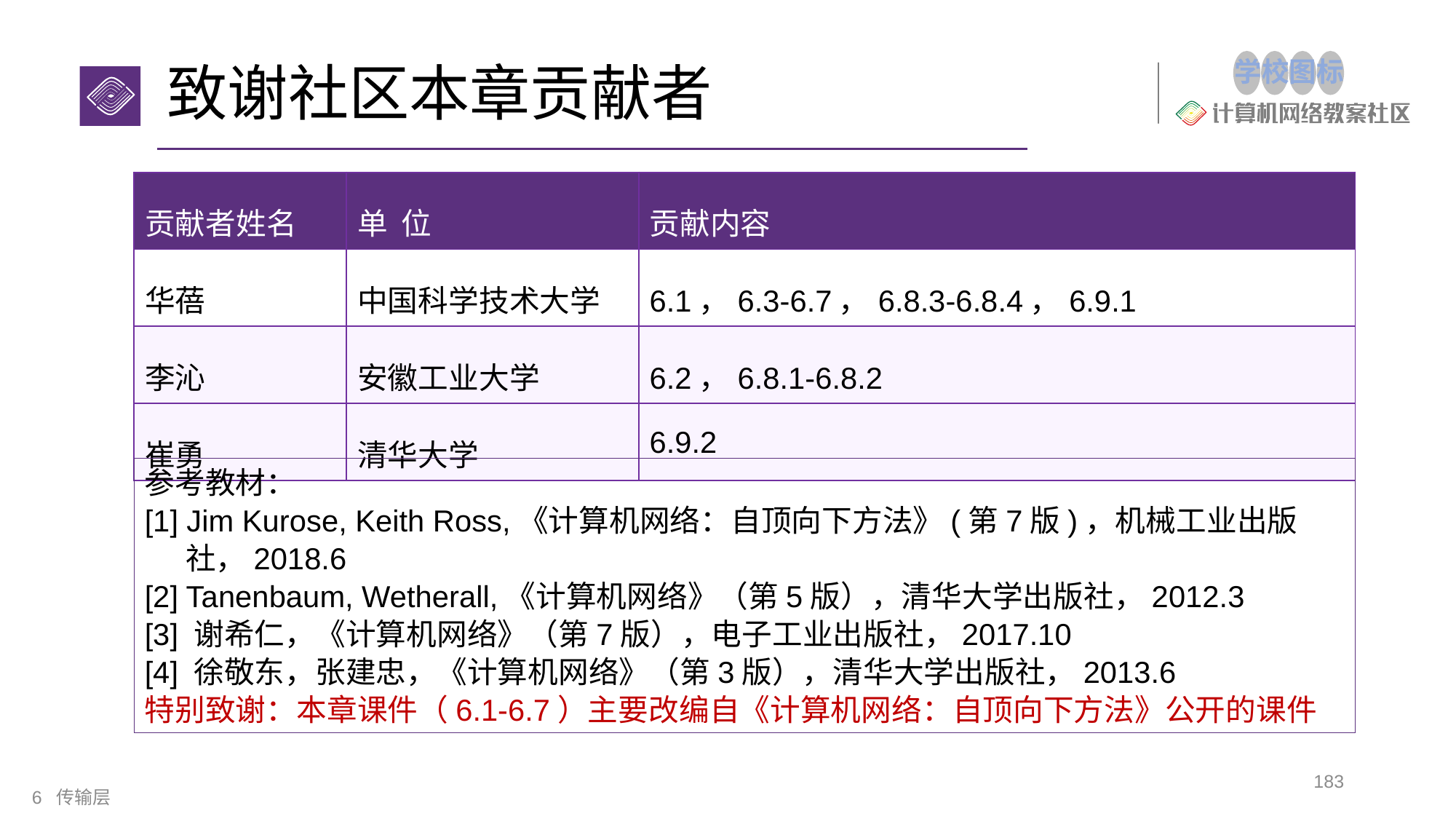

# 致谢社区本章贡献者
| 贡献者姓名 | 单 位 | 贡献内容 |
| --- | --- | --- |
| 华蓓 | 中国科学技术大学 | 6.1，6.3-6.7，6.8.3-6.8.4，6.9.1 |
| 李沁 | 安徽工业大学 | 6.2，6.8.1-6.8.2 |
| 崔勇 | 清华大学 | 6.9.2 |
参考教材：
[1] Jim Kurose, Keith Ross,《计算机网络：自顶向下方法》(第7版)，机械工业出版
     社，2018.6
[2] Tanenbaum, Wetherall,《计算机网络》（第5版），清华大学出版社，2012.3
[3] 谢希仁，《计算机网络》（第7版），电子工业出版社，2017.10
[4] 徐敬东，张建忠，《计算机网络》（第3版），清华大学出版社，2013.6
特别致谢：本章课件（6.1-6.7）主要改编自《计算机网络：自顶向下方法》公开的课件
183
6  传输层